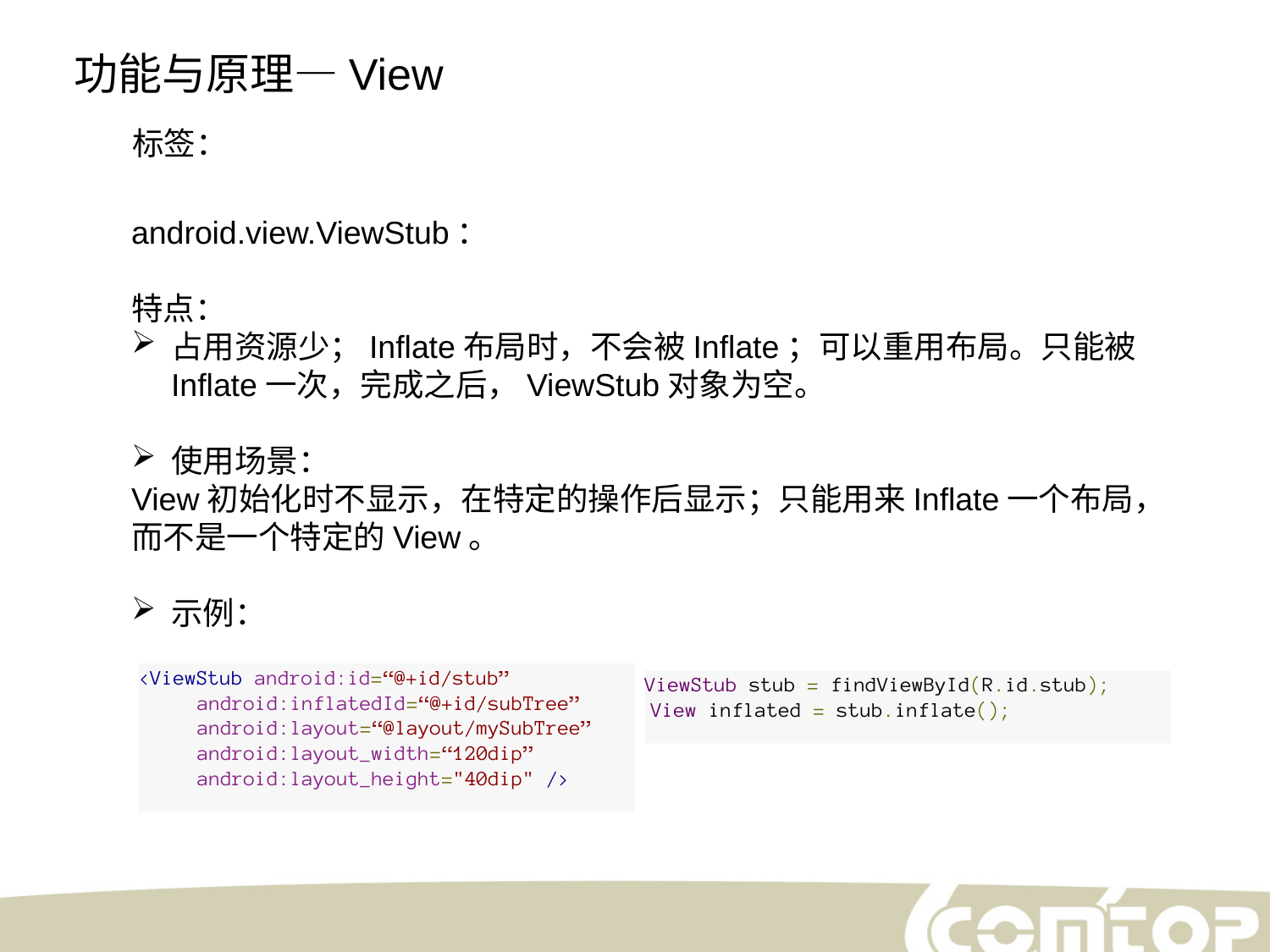

功能与原理—View
标签：
android.view.ViewStub：

特点：
占用资源少；Inflate布局时，不会被Inflate；可以重用布局。只能被Inflate一次，完成之后，ViewStub对象为空。

使用场景：
View初始化时不显示，在特定的操作后显示；只能用来Inflate一个布局，而不是一个特定的View。

示例：

<ViewStub android:id=“@+id/stub”
       android:inflatedId=“@+id/subTree”
       android:layout=“@layout/mySubTree”
       android:layout_width=“120dip”
       android:layout_height="40dip" />
ViewStub stub = findViewById(R.id.stub);
 View inflated = stub.inflate();